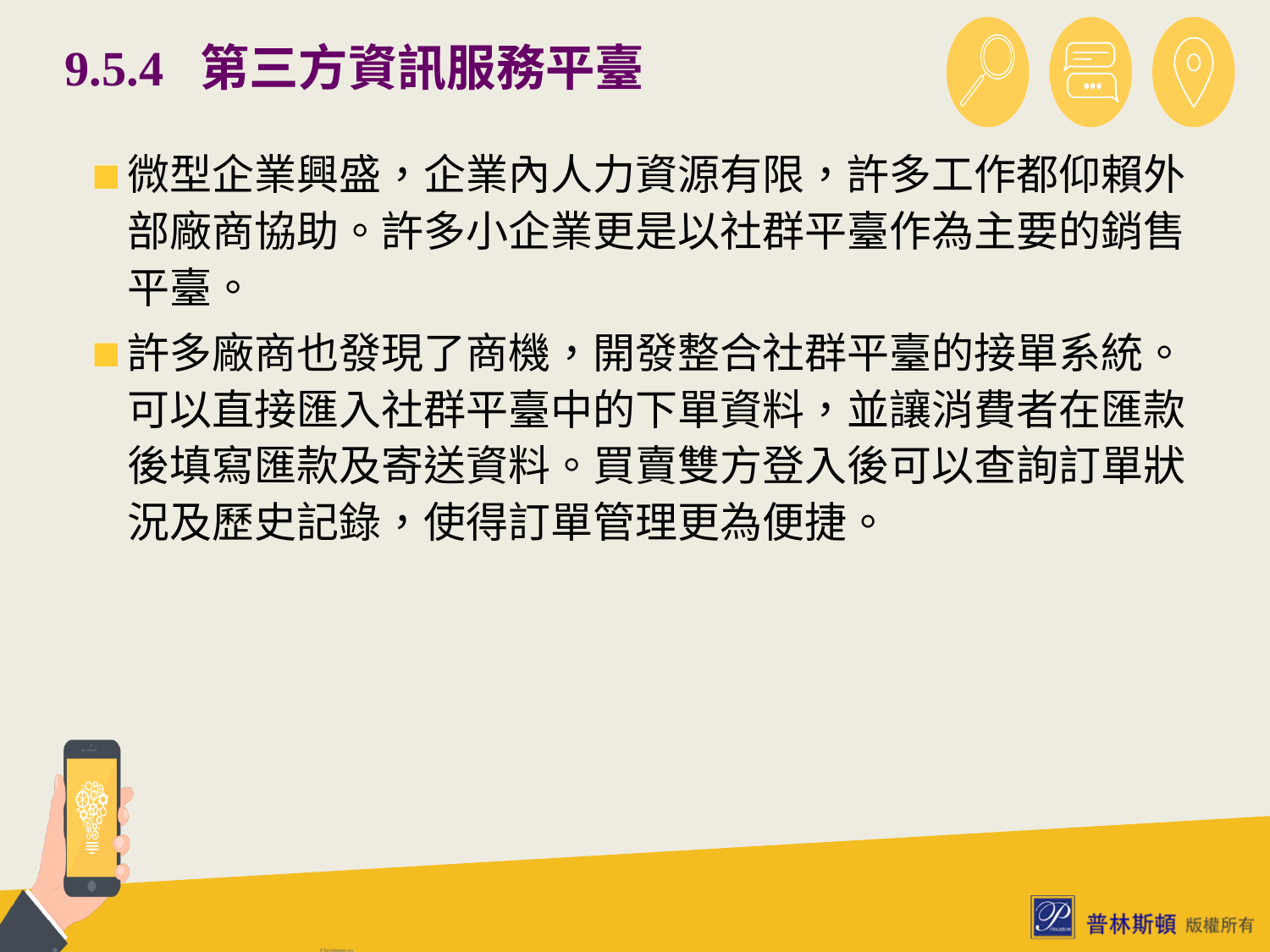

# 9.5.4  第三方資訊服務平臺
微型企業興盛，企業內人力資源有限，許多工作都仰賴外部廠商協助。許多小企業更是以社群平臺作為主要的銷售平臺。
許多廠商也發現了商機，開發整合社群平臺的接單系統。可以直接匯入社群平臺中的下單資料，並讓消費者在匯款後填寫匯款及寄送資料。買賣雙方登入後可以查詢訂單狀況及歷史記錄，使得訂單管理更為便捷。